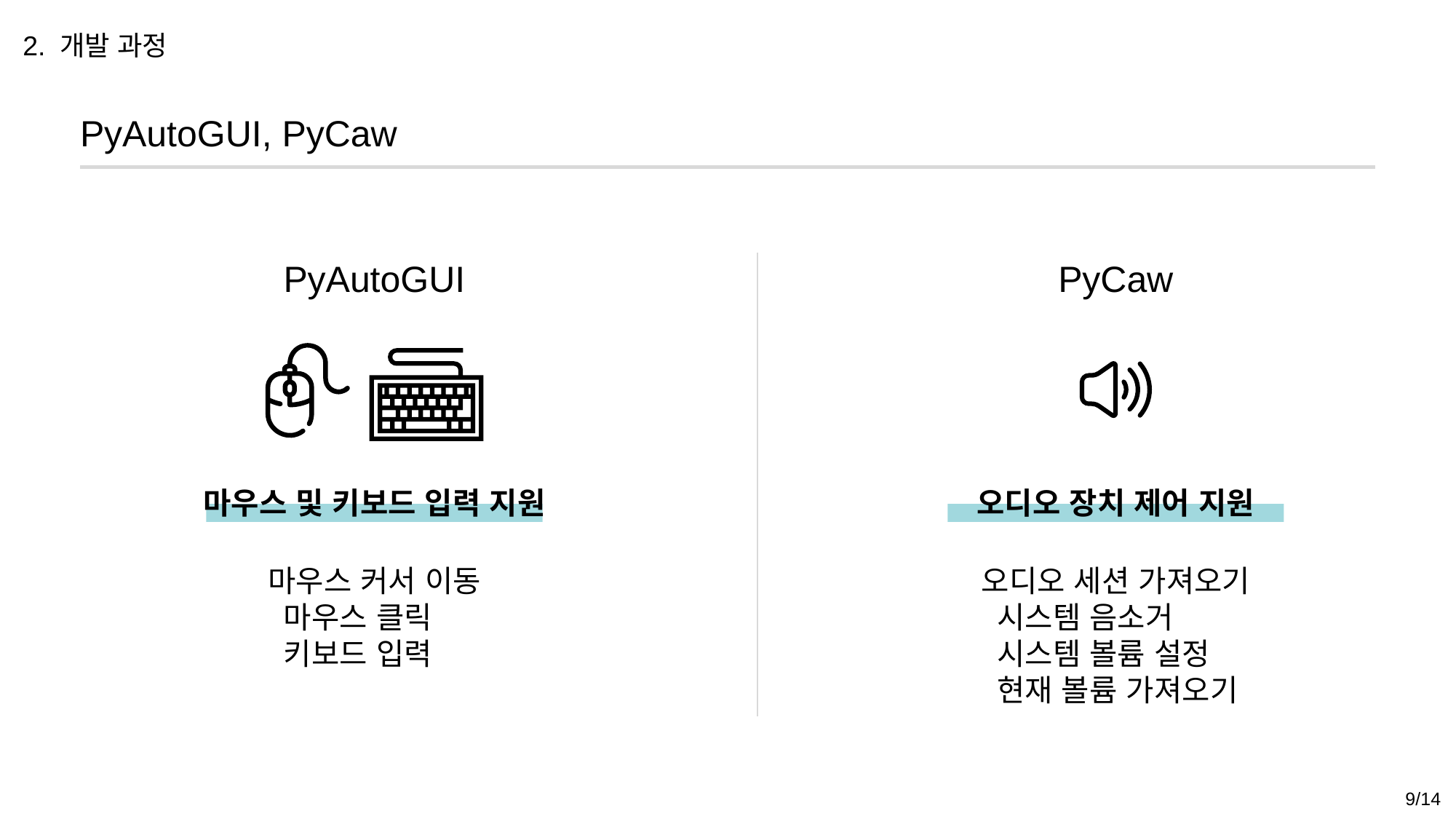

2. 개발 과정
PyAutoGUI, PyCaw
PyAutoGUI
PyCaw

마우스 및 키보드 입력 지원
오디오 장치 제어 지원

마우스 커서 이동
 마우스 클릭
 키보드 입력
오디오 세션 가져오기
 시스템 음소거
 시스템 볼륨 설정
 현재 볼륨 가져오기
9/14